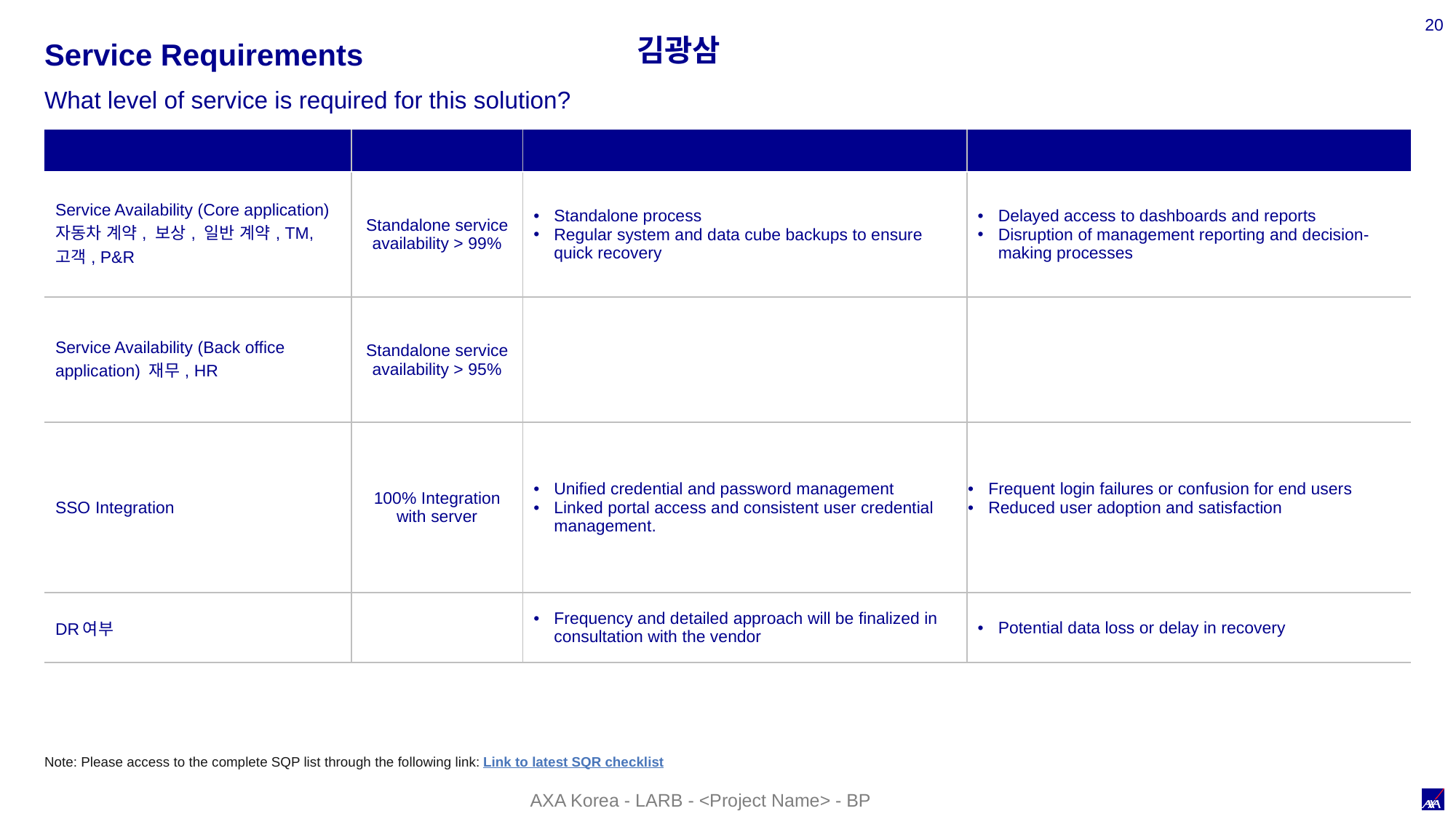

20
김광삼
Service Requirements
What level of service is required for this solution?
| Critical Service Requirements | Target Value | How will this be achieved? | What is the business impact of non delivery? |
| --- | --- | --- | --- |
| Service Availability (Core application) 자동차 계약, 보상, 일반 계약, TM, 고객, P&R | Standalone service availability > 99% | Standalone process Regular system and data cube backups to ensure quick recovery | Delayed access to dashboards and reports Disruption of management reporting and decision-making processes |
| Service Availability (Back office application) 재무, HR | Standalone service availability > 95% |  |  |
| SSO Integration | 100% Integration with server | Unified credential and password management Linked portal access and consistent user credential management. | Frequent login failures or confusion for end users Reduced user adoption and satisfaction |
| DR여부 |  | Frequency and detailed approach will be finalized in consultation with the vendor | Potential data loss or delay in recovery |
Note: Please access to the complete SQP list through the following link: Link to latest SQR checklist